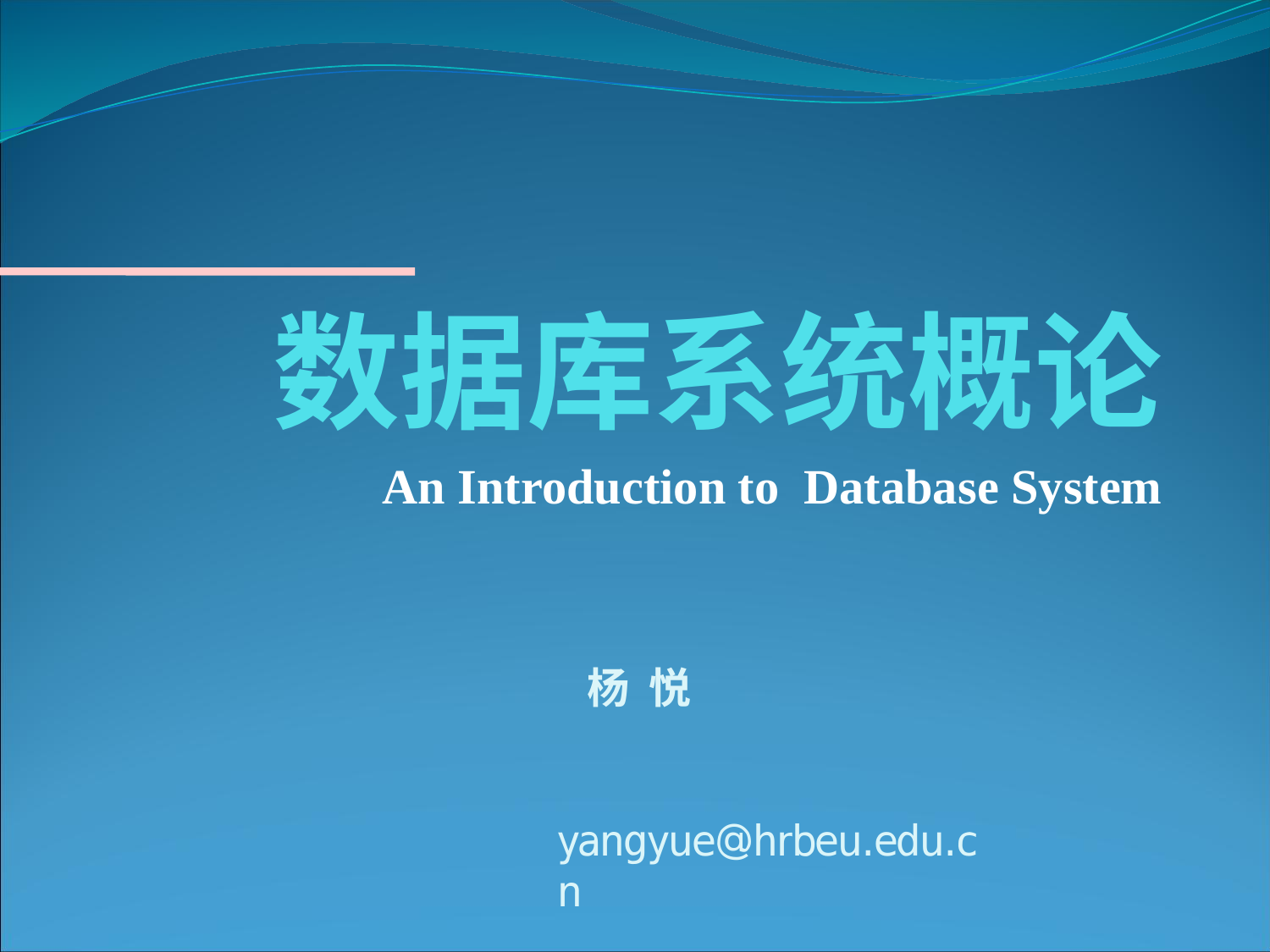

# 数据库系统概论
An Introduction to  Database System

  杨  悦

 yangyue@hrbeu.edu.cn